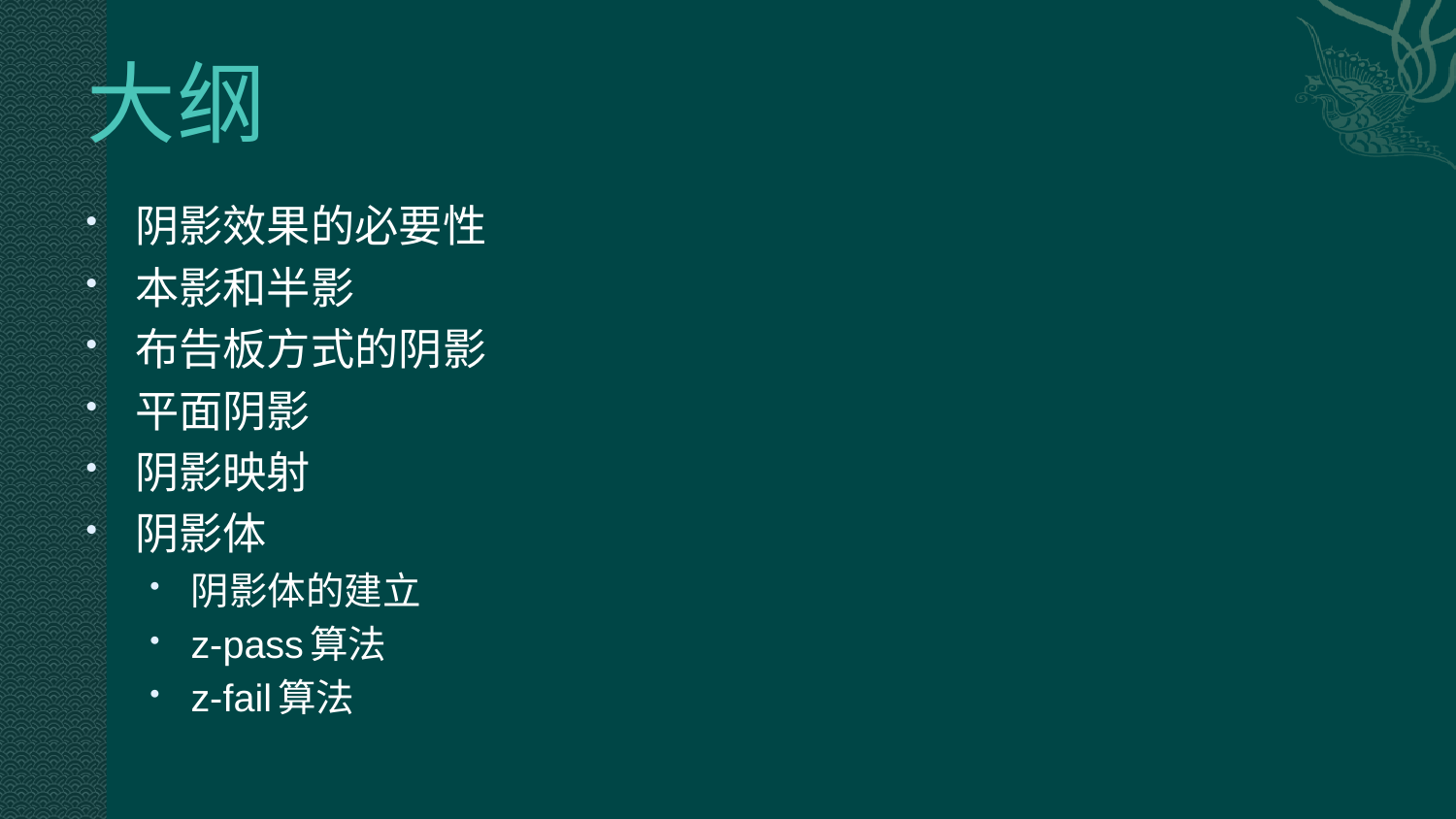

# 大纲
阴影效果的必要性
本影和半影
布告板方式的阴影
平面阴影
阴影映射
阴影体
阴影体的建立
z-pass算法
z-fail算法